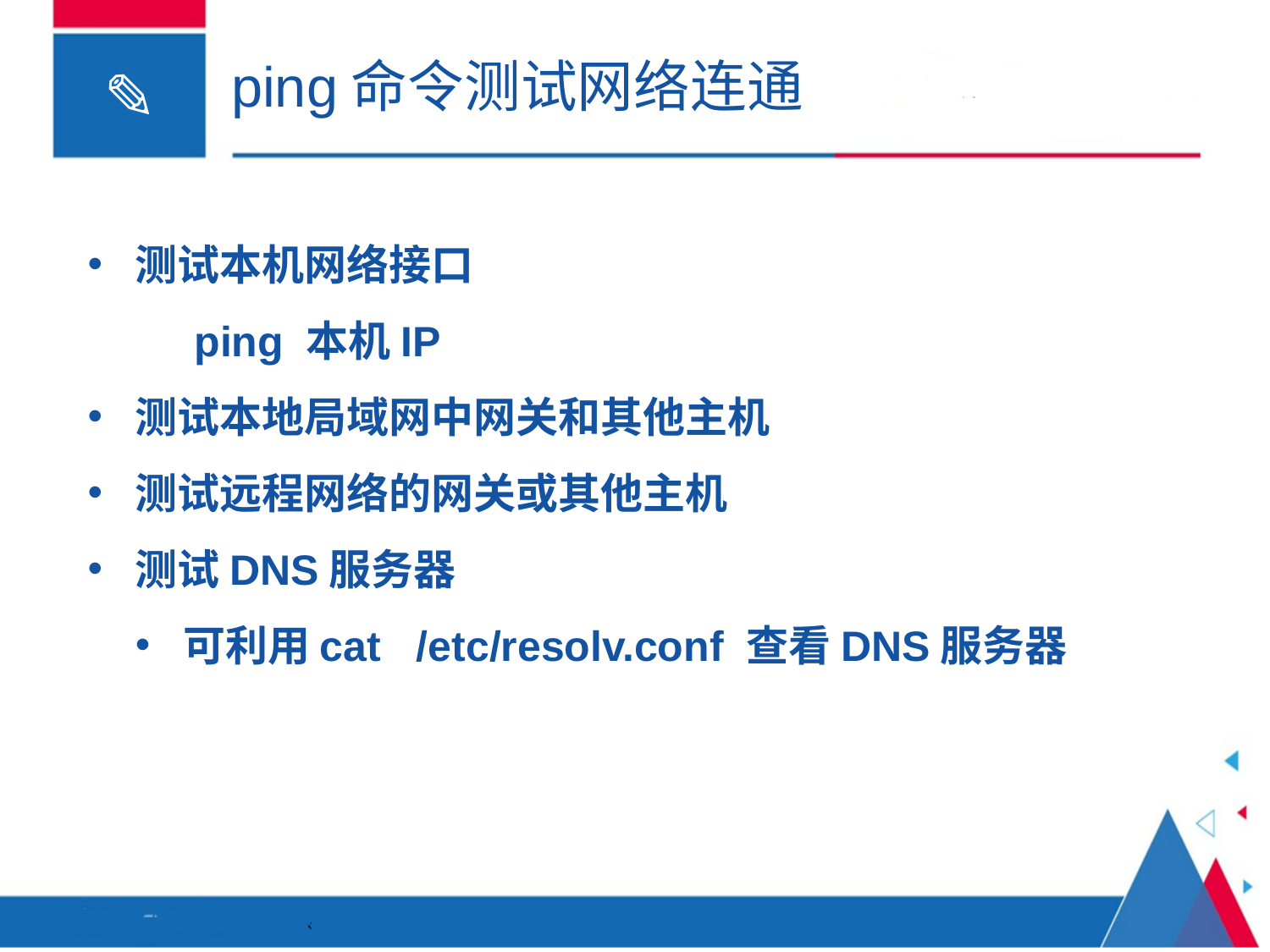

# ping命令测试网络连通
测试本机网络接口
         ping 本机IP
测试本地局域网中网关和其他主机
测试远程网络的网关或其他主机
测试DNS服务器
可利用cat   /etc/resolv.conf 查看DNS服务器